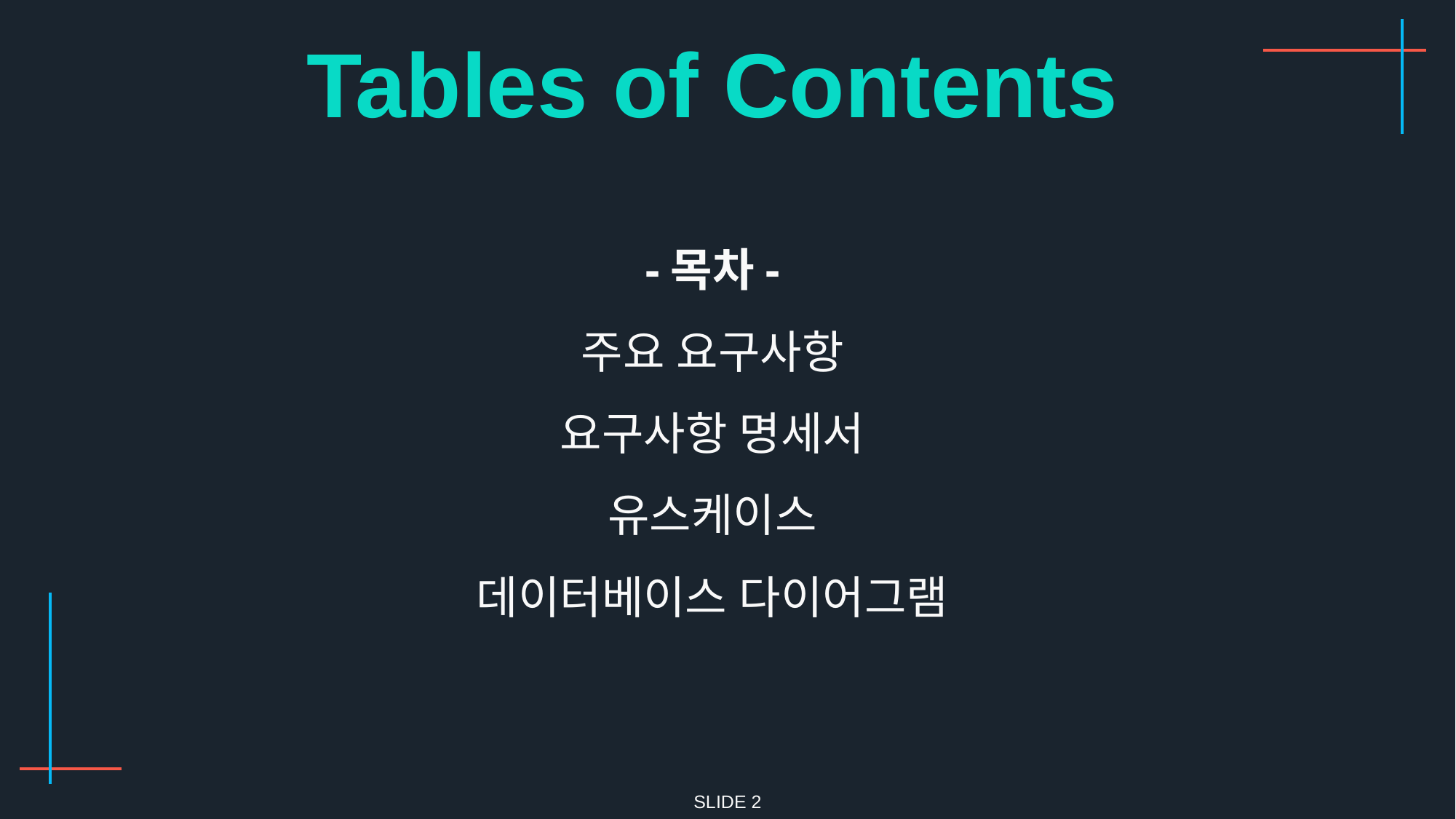

Tables of Contents
-목차-
주요 요구사항
요구사항 명세서
유스케이스
데이터베이스 다이어그램